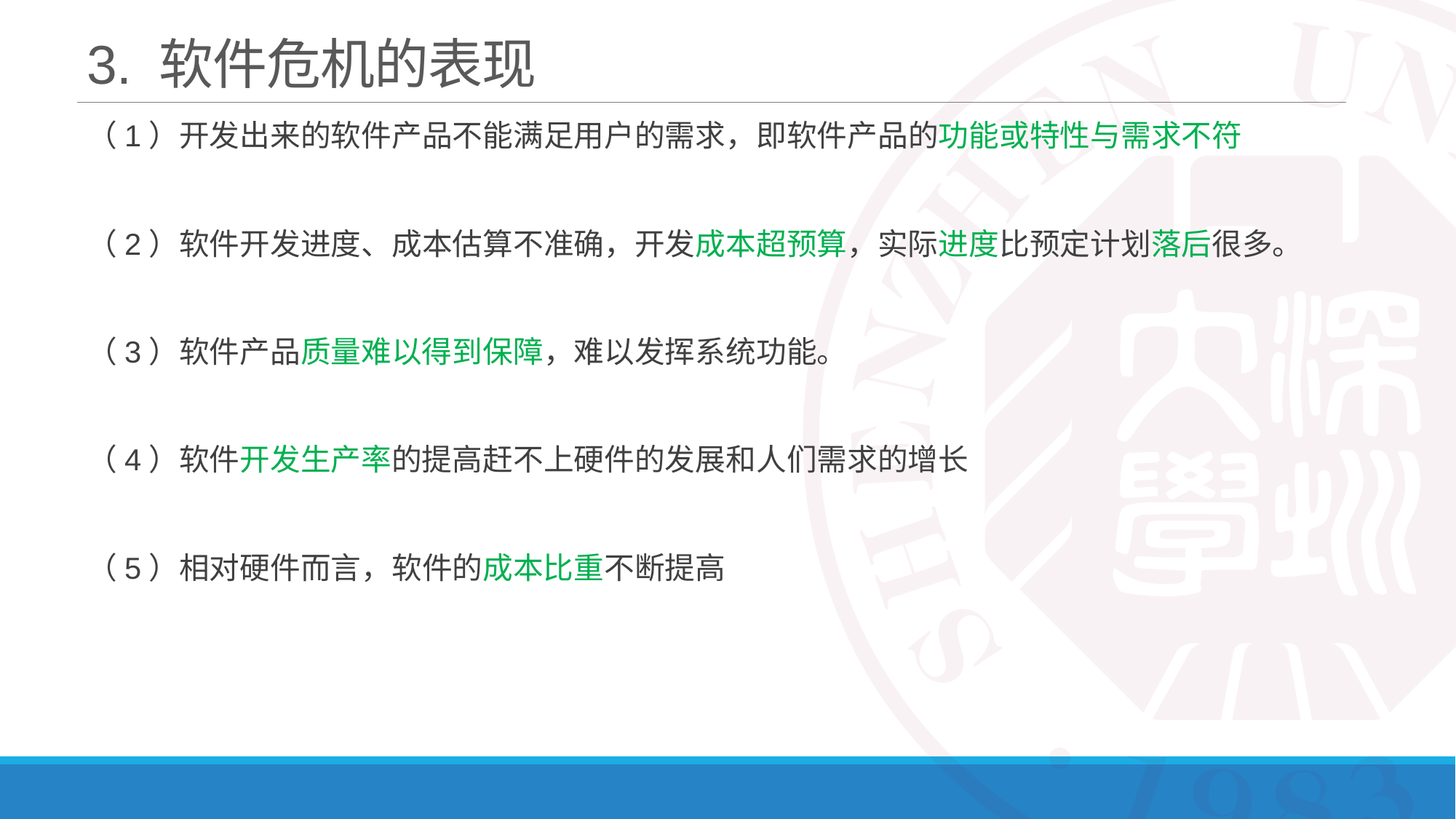

# 3. 软件危机的表现
（1）开发出来的软件产品不能满足用户的需求，即软件产品的功能或特性与需求不符

（2）软件开发进度、成本估算不准确，开发成本超预算，实际进度比预定计划落后很多。

（3）软件产品质量难以得到保障，难以发挥系统功能。

（4）软件开发生产率的提高赶不上硬件的发展和人们需求的增长

（5）相对硬件而言，软件的成本比重不断提高